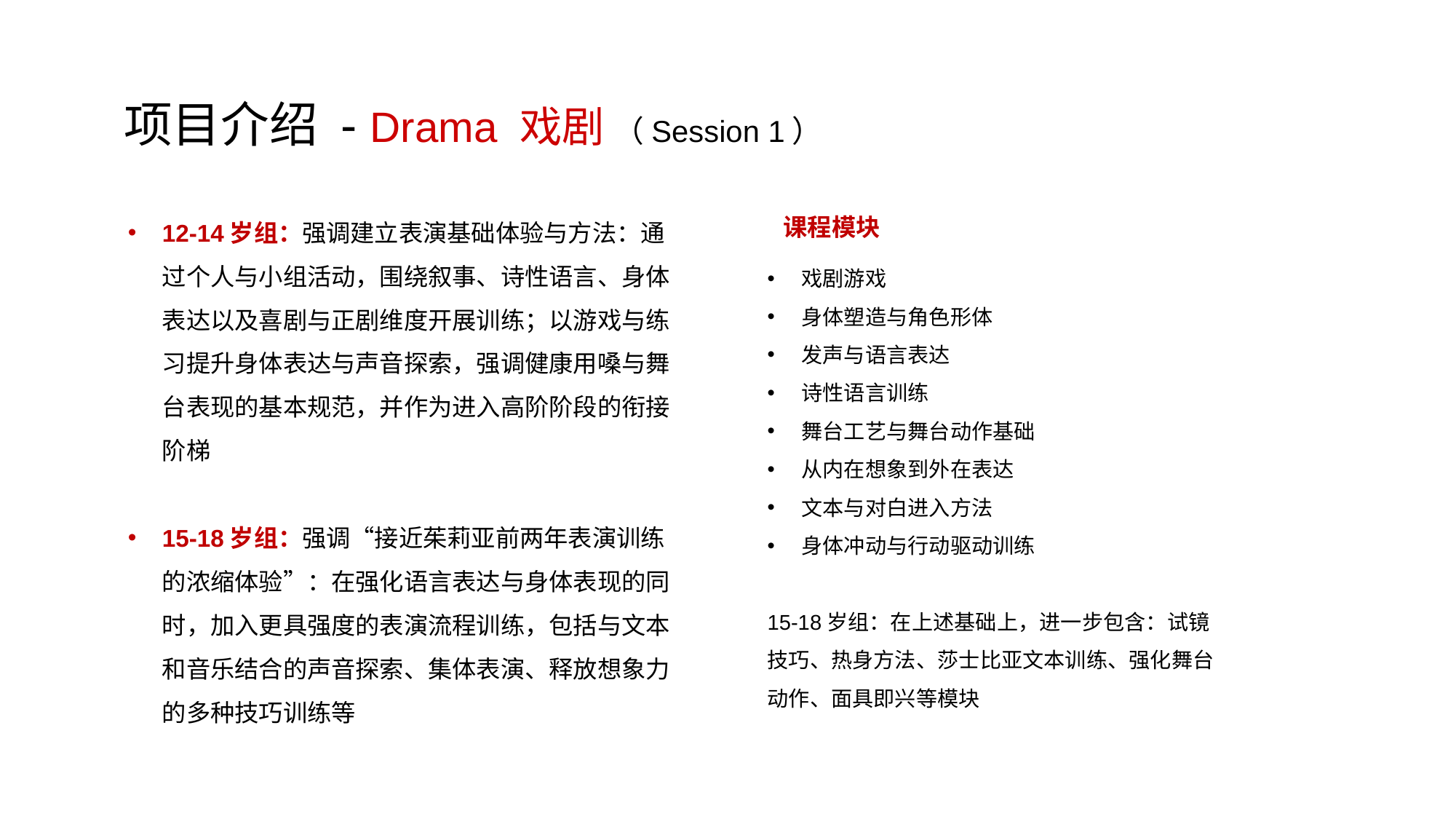

项目介绍 - Drama 戏剧 （Session 1）
12-14岁组：强调建立表演基础体验与方法：通过个人与小组活动，围绕叙事、诗性语言、身体表达以及喜剧与正剧维度开展训练；以游戏与练习提升身体表达与声音探索，强调健康用嗓与舞台表现的基本规范，并作为进入高阶阶段的衔接阶梯

15-18岁组：强调“接近茱莉亚前两年表演训练的浓缩体验”：在强化语言表达与身体表现的同时，加入更具强度的表演流程训练，包括与文本和音乐结合的声音探索、集体表演、释放想象力的多种技巧训练等
课程模块
戏剧游戏
身体塑造与角色形体
发声与语言表达
诗性语言训练
舞台工艺与舞台动作基础
从内在想象到外在表达
文本与对白进入方法
身体冲动与行动驱动训练

15-18岁组：在上述基础上，进一步包含：试镜技巧、热身方法、莎士比亚文本训练、强化舞台动作、面具即兴等模块